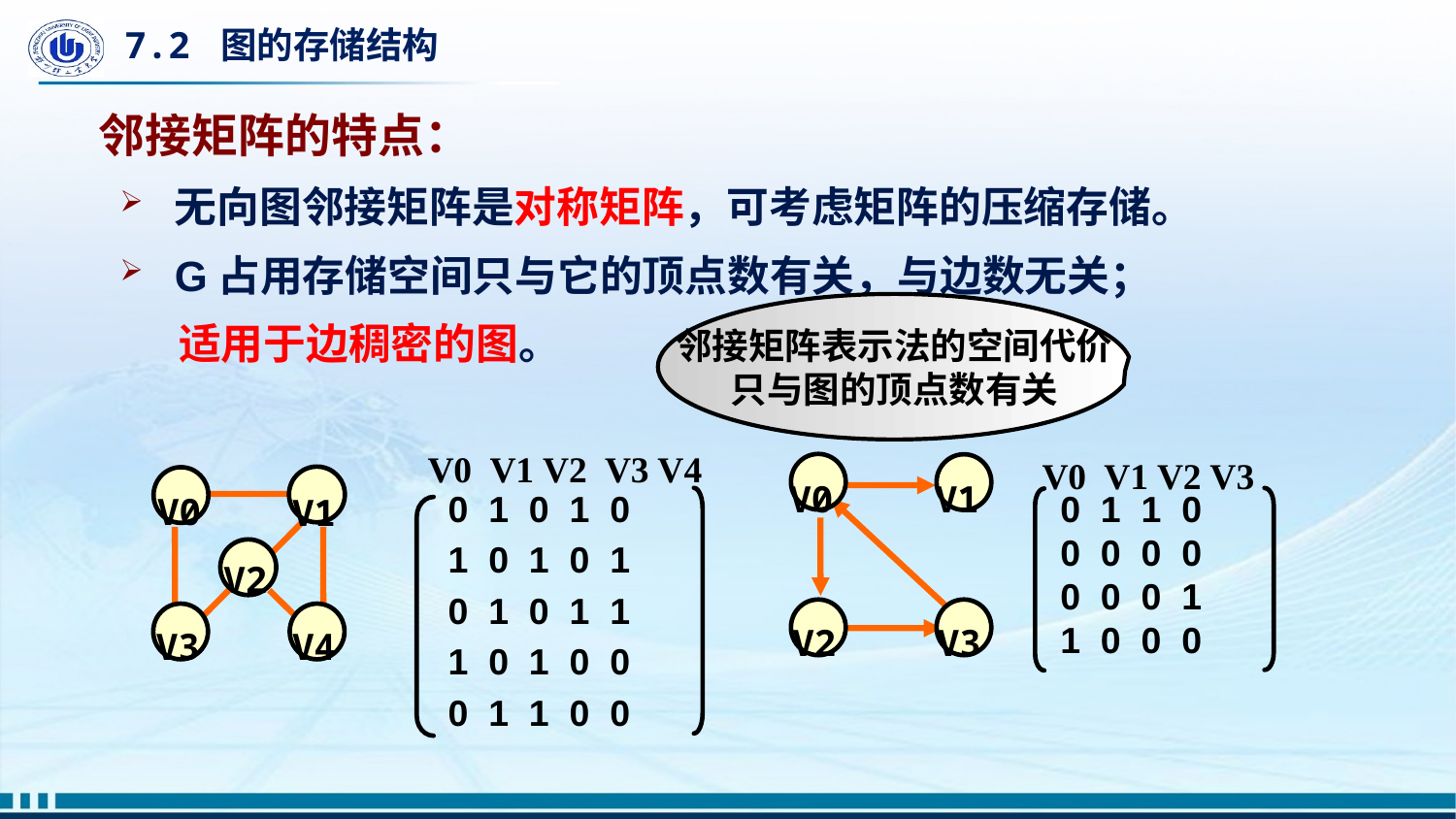

# 7.2 图的存储结构
邻接矩阵的特点：
无向图邻接矩阵是对称矩阵，可考虑矩阵的压缩存储。
G占用存储空间只与它的顶点数有关，与边数无关；
     适用于边稠密的图。
邻接矩阵表示法的空间代价
只与图的顶点数有关
V0  V1 V2  V3 V4
0  1  0  1  0
1  0  1  0  1
0  1  0  1  1
1  0  1  0  0
0  1  1  0  0

V0  V1 V2 V3
0  1  1  0
0  0  0  0
0  0  0  1
1  0  0  0

 V0

 V1

 V2

 V3

 V0

 V1

 V2

 V3

 V4